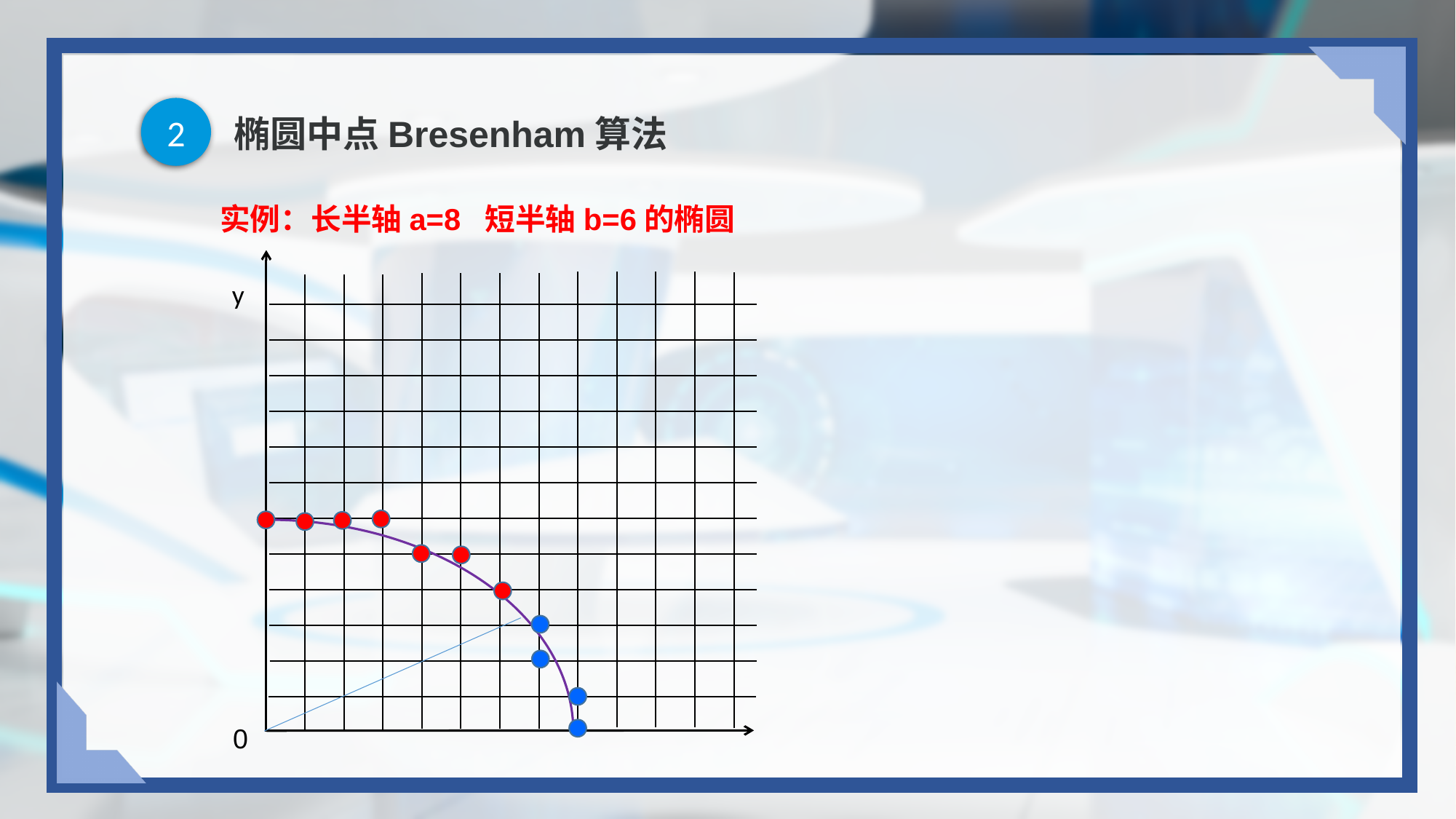

2
# 椭圆中点Bresenham算法
实例：长半轴a=8  短半轴b=6的椭圆

y

0